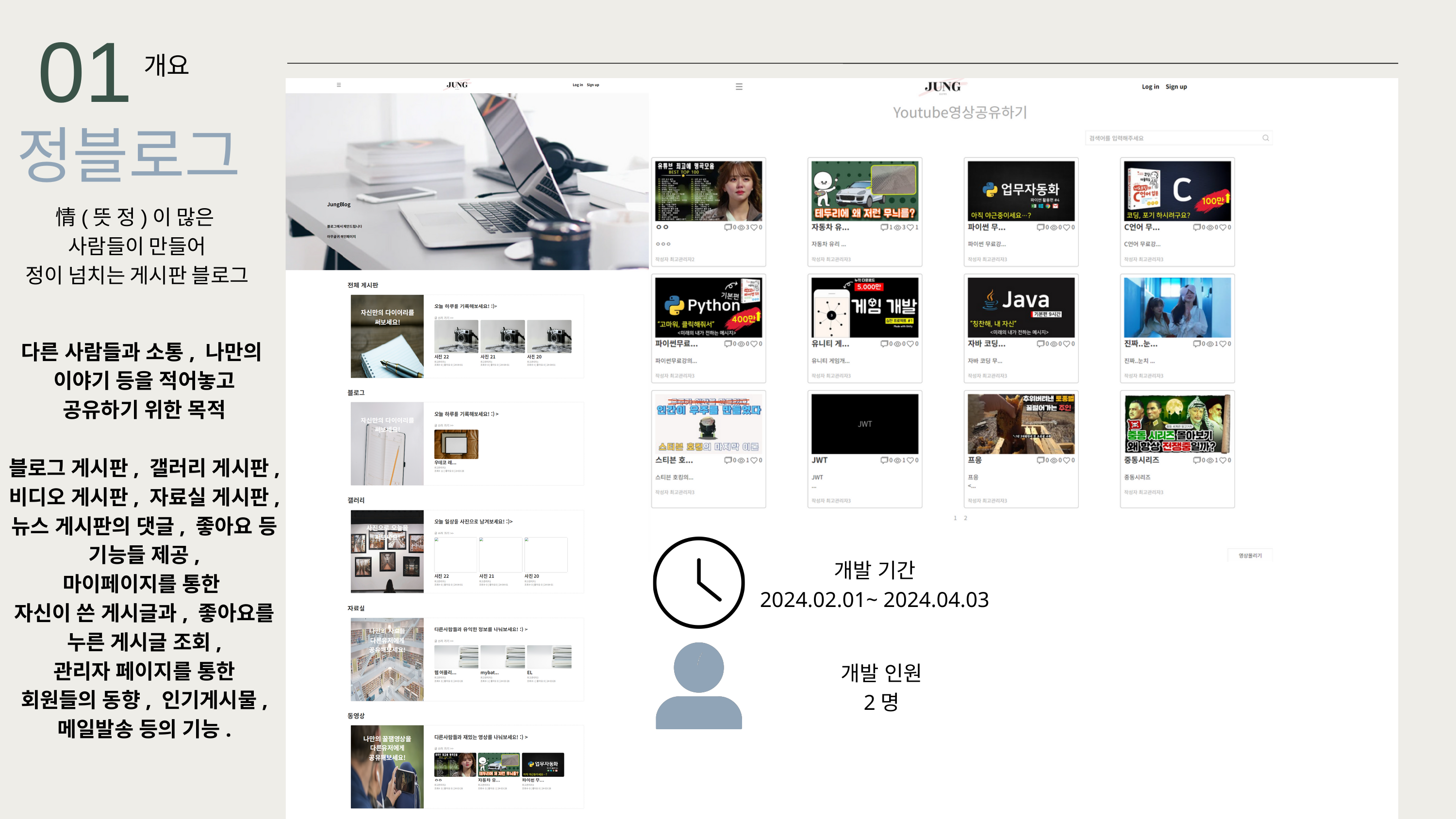

01
개요

정블로그
情(뜻 정)이 많은
사람들이 만들어
정이 넘치는 게시판 블로그
다른 사람들과 소통, 나만의
이야기 등을 적어놓고
공유하기 위한 목적

블로그 게시판, 갤러리 게시판,
비디오 게시판, 자료실 게시판,
뉴스 게시판의 댓글, 좋아요 등
기능들 제공,
마이페이지를 통한
자신이 쓴 게시글과, 좋아요를
누른 게시글 조회,
관리자 페이지를 통한
회원들의 동향, 인기게시물,
메일발송 등의 기능.

개발 기간
2024.02.01~ 2024.04.03

개발 인원
2명